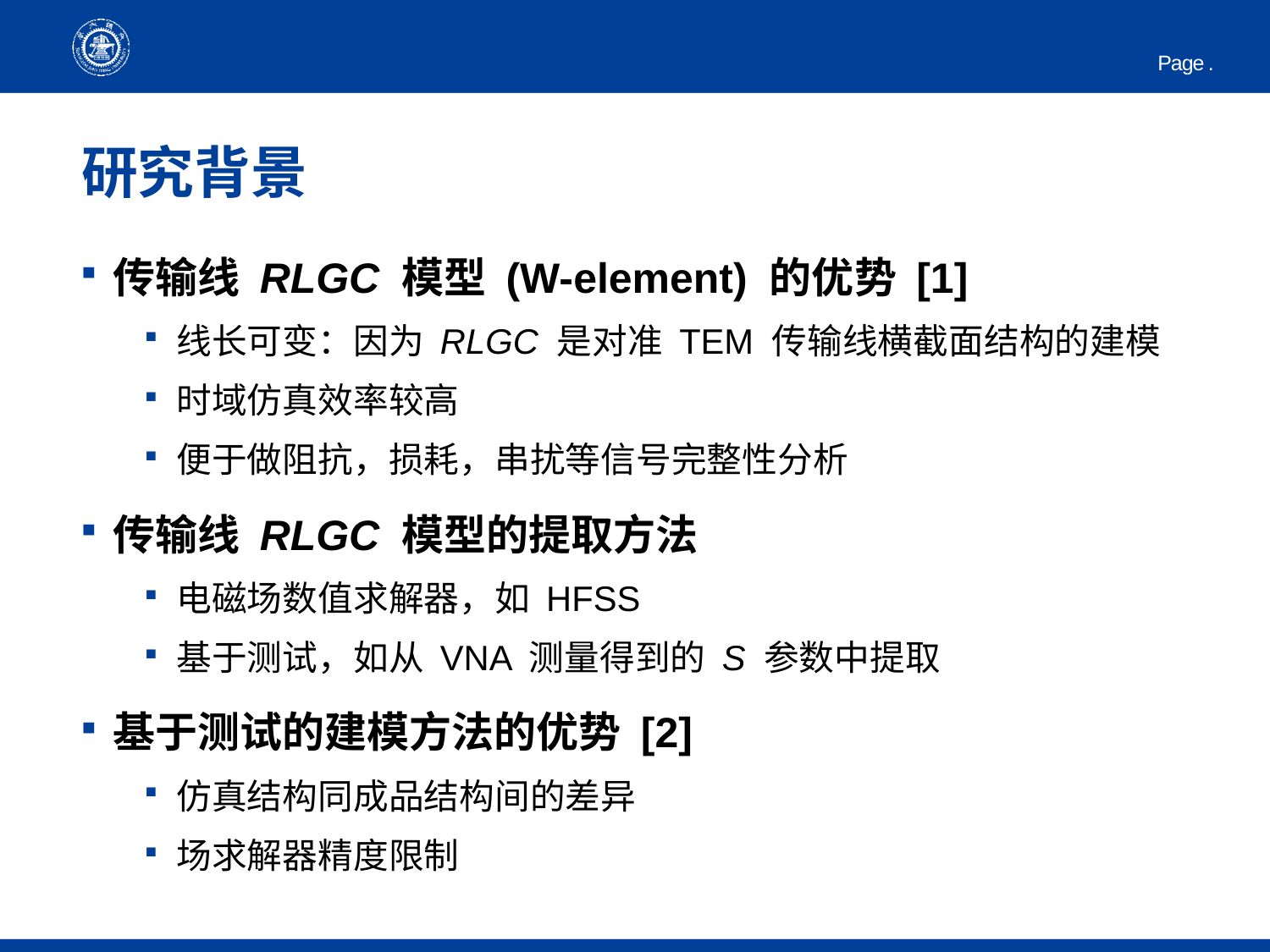

5
# 研究背景
传输线 RLGC 模型 (W-element) 的优势 [1]
线长可变：因为 RLGC 是对准 TEM 传输线横截面结构的建模
时域仿真效率较高
便于做阻抗，损耗，串扰等信号完整性分析
传输线 RLGC 模型的提取方法
电磁场数值求解器，如 HFSS
基于测试，如从 VNA 测量得到的 S 参数中提取
基于测试的建模方法的优势 [2]
仿真结构同成品结构间的差异
场求解器精度限制